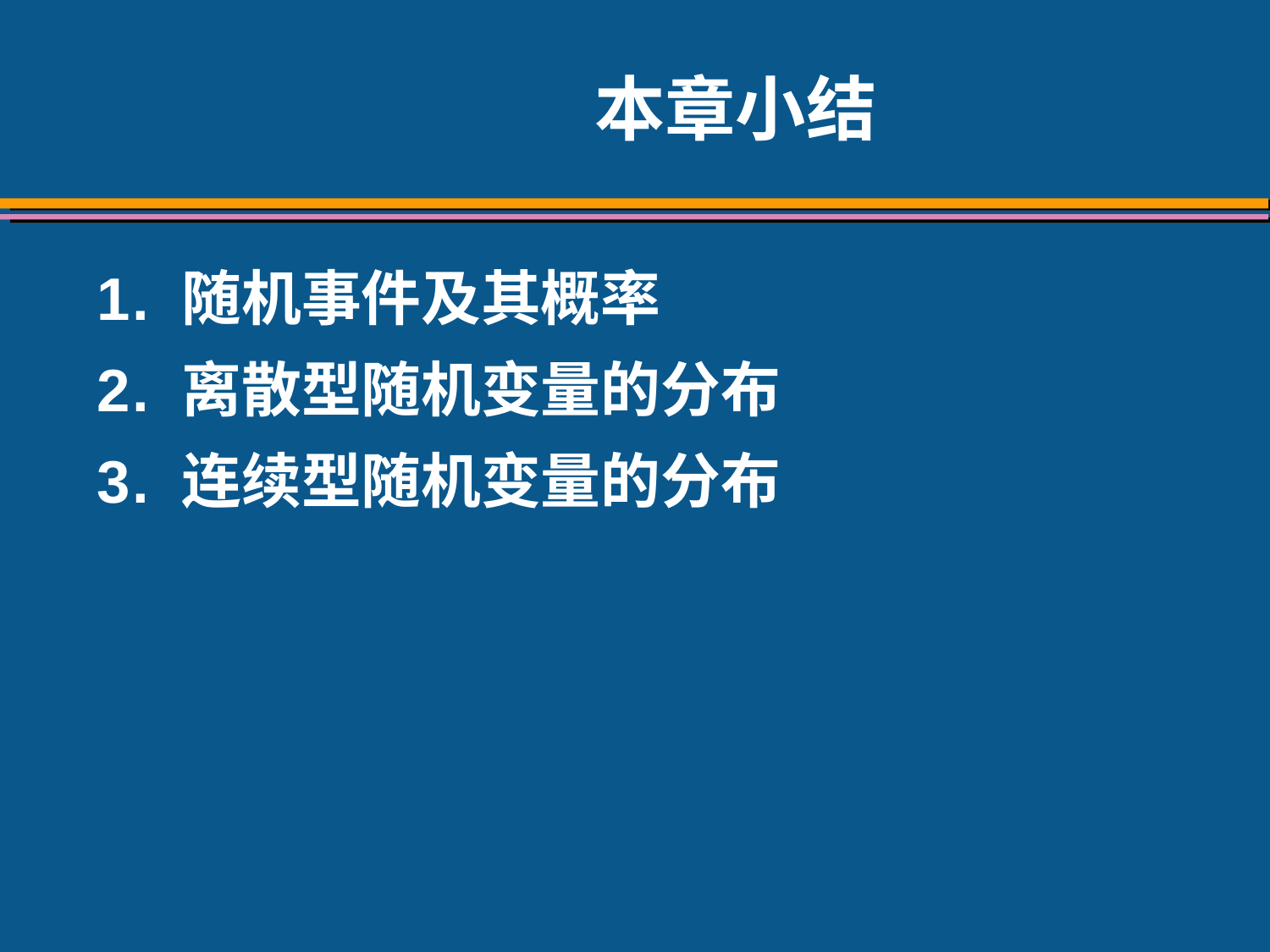

# 本章小结
随机事件及其概率
离散型随机变量的分布
连续型随机变量的分布